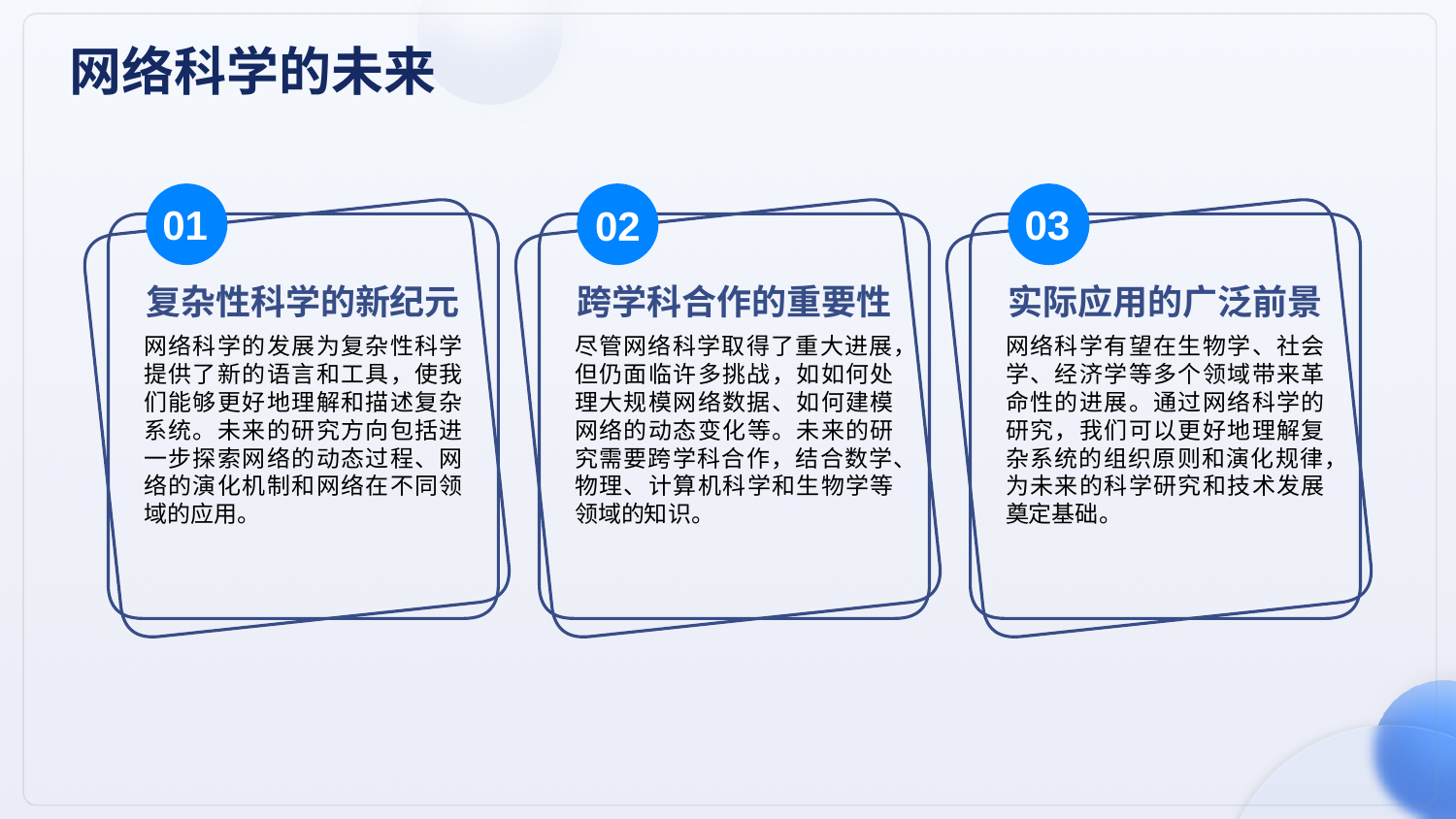

网络科学的未来
01
03
02

复杂性科学的新纪元
跨学科合作的重要性
实际应用的广泛前景
网络科学的发展为复杂性科学提供了新的语言和工具，使我们能够更好地理解和描述复杂系统。未来的研究方向包括进一步探索网络的动态过程、网络的演化机制和网络在不同领域的应用。
尽管网络科学取得了重大进展，但仍面临许多挑战，如如何处理大规模网络数据、如何建模网络的动态变化等。未来的研究需要跨学科合作，结合数学、物理、计算机科学和生物学等领域的知识。
网络科学有望在生物学、社会学、经济学等多个领域带来革命性的进展。通过网络科学的研究，我们可以更好地理解复杂系统的组织原则和演化规律，为未来的科学研究和技术发展奠定基础。